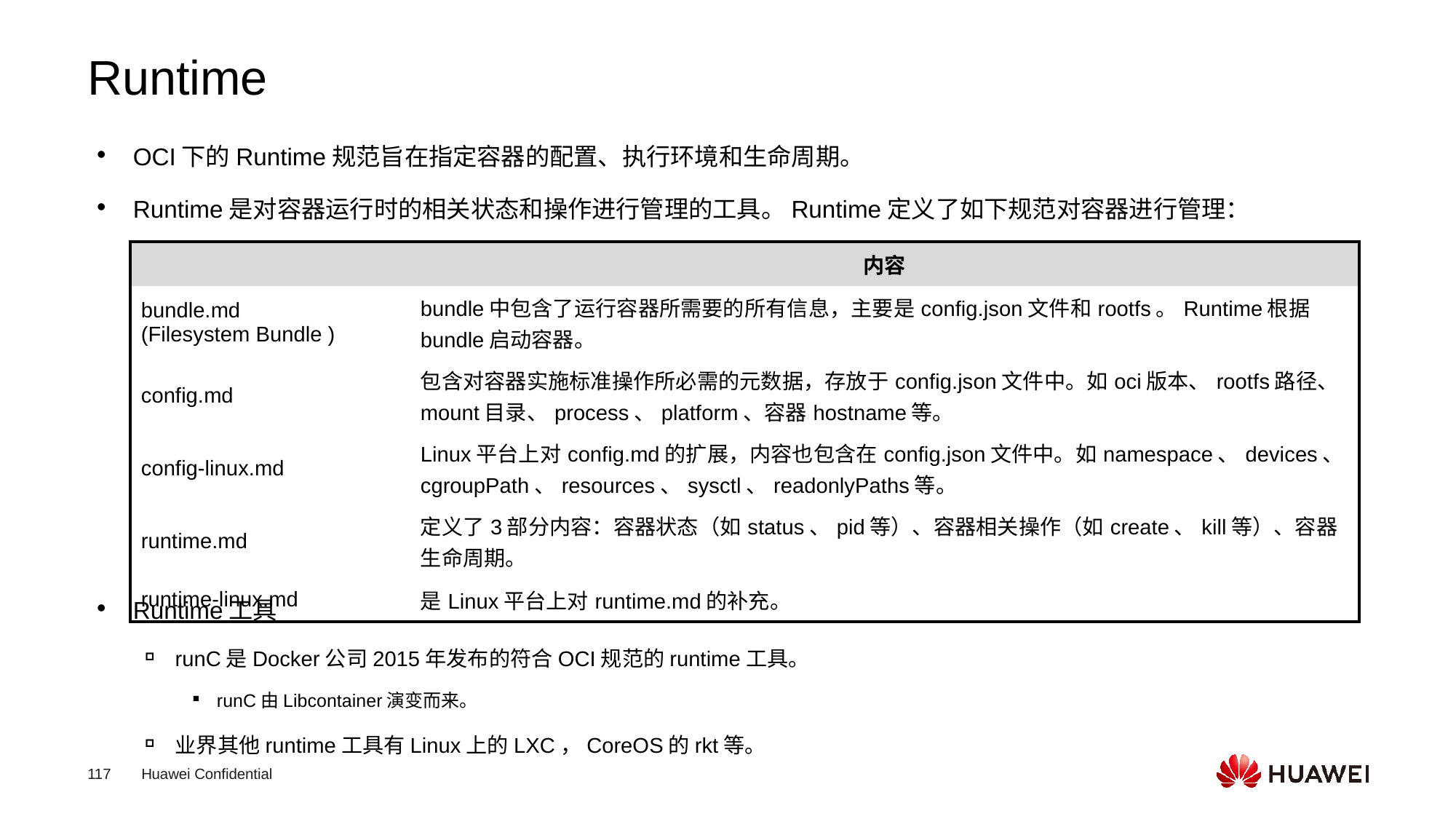

# Runtime
OCI下的Runtime规范旨在指定容器的配置、执行环境和生命周期。
Runtime是对容器运行时的相关状态和操作进行管理的工具。Runtime定义了如下规范对容器进行管理：

Runtime工具
runC是Docker公司2015年发布的符合OCI规范的runtime工具。
runC由Libcontainer演变而来。
业界其他runtime工具有Linux上的LXC，CoreOS的rkt等。

|  | 内容 |
| --- | --- |
| bundle.md (Filesystem Bundle ) | bundle中包含了运行容器所需要的所有信息，主要是config.json文件和rootfs。Runtime根据bundle启动容器。 |
| config.md | 包含对容器实施标准操作所必需的元数据，存放于config.json文件中。如oci版本、rootfs路径、mount目录、process、platform、容器hostname等。 |
| config-linux.md | Linux平台上对config.md的扩展，内容也包含在config.json文件中。如namespace、devices、cgroupPath、resources、sysctl、readonlyPaths等。 |
| runtime.md | 定义了3部分内容：容器状态（如status、pid等）、容器相关操作（如create、kill等）、容器生命周期。 |
| runtime-linux.md | 是Linux平台上对runtime.md的补充。 |